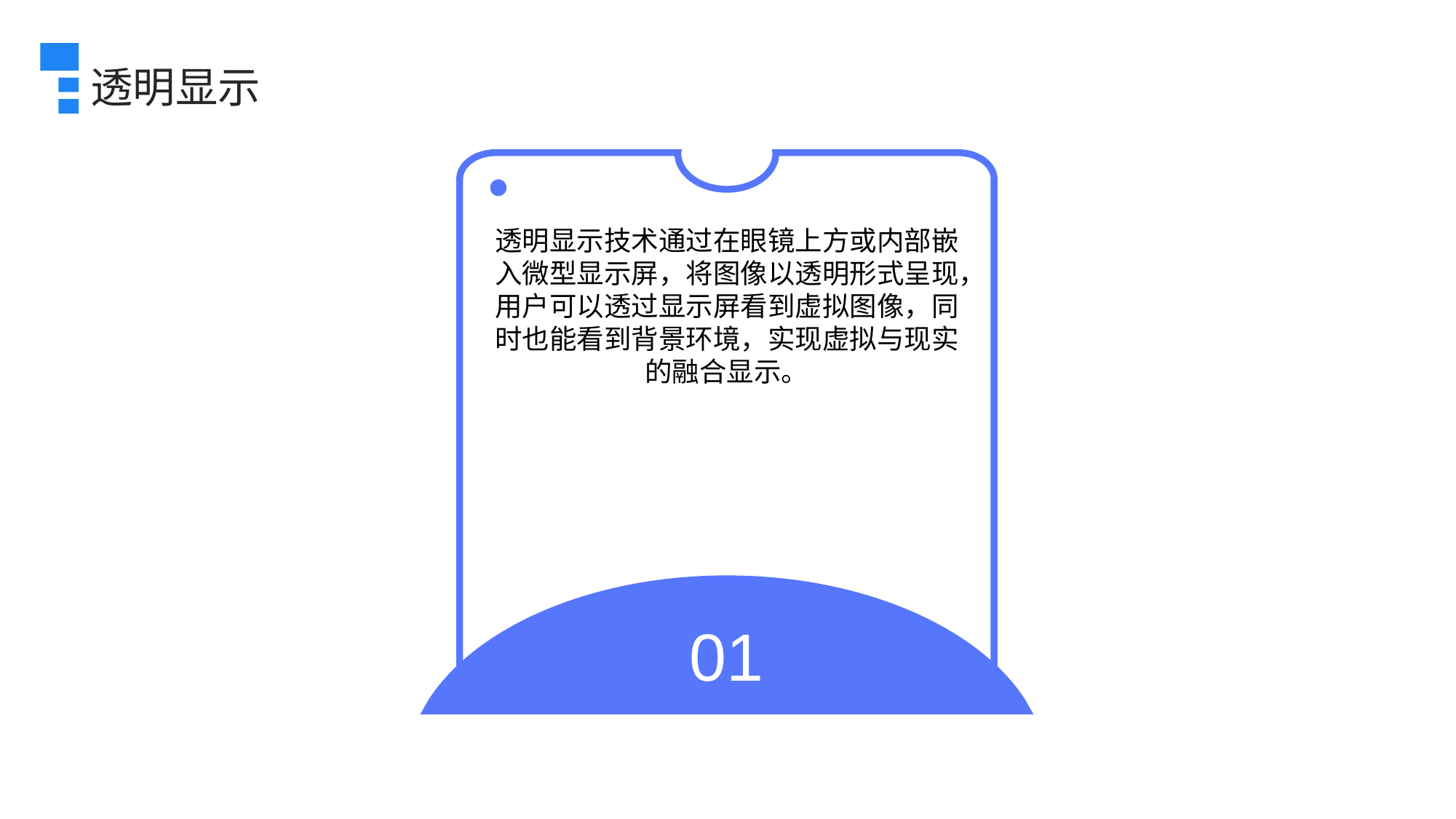

透明显示

透明显示技术通过在眼镜上方或内部嵌入微型显示屏，将图像以透明形式呈现，用户可以透过显示屏看到虚拟图像，同时也能看到背景环境，实现虚拟与现实的融合显示。

01